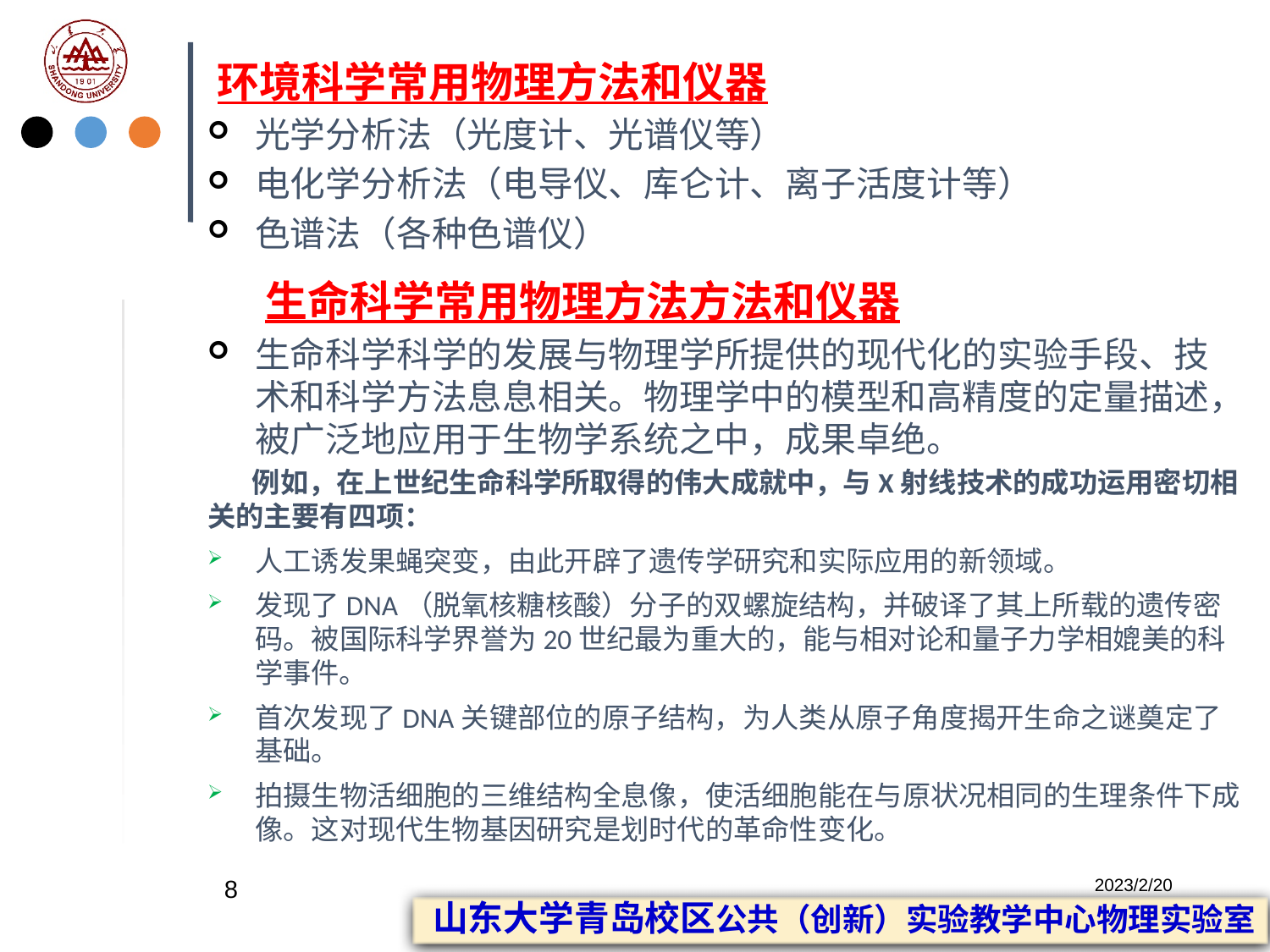

# 环境科学常用物理方法和仪器
光学分析法（光度计、光谱仪等）
电化学分析法（电导仪、库仑计、离子活度计等）
色谱法（各种色谱仪）
     生命科学常用物理方法方法和仪器
生命科学科学的发展与物理学所提供的现代化的实验手段、技术和科学方法息息相关。物理学中的模型和高精度的定量描述，被广泛地应用于生物学系统之中，成果卓绝。
      例如，在上世纪生命科学所取得的伟大成就中，与X射线技术的成功运用密切相关的主要有四项：
人工诱发果蝇突变，由此开辟了遗传学研究和实际应用的新领域。
发现了DNA（脱氧核糖核酸）分子的双螺旋结构，并破译了其上所载的遗传密码。被国际科学界誉为20世纪最为重大的，能与相对论和量子力学相媲美的科学事件。
首次发现了DNA关键部位的原子结构，为人类从原子角度揭开生命之谜奠定了基础。
拍摄生物活细胞的三维结构全息像，使活细胞能在与原状况相同的生理条件下成像。这对现代生物基因研究是划时代的革命性变化。
8
2023/2/20